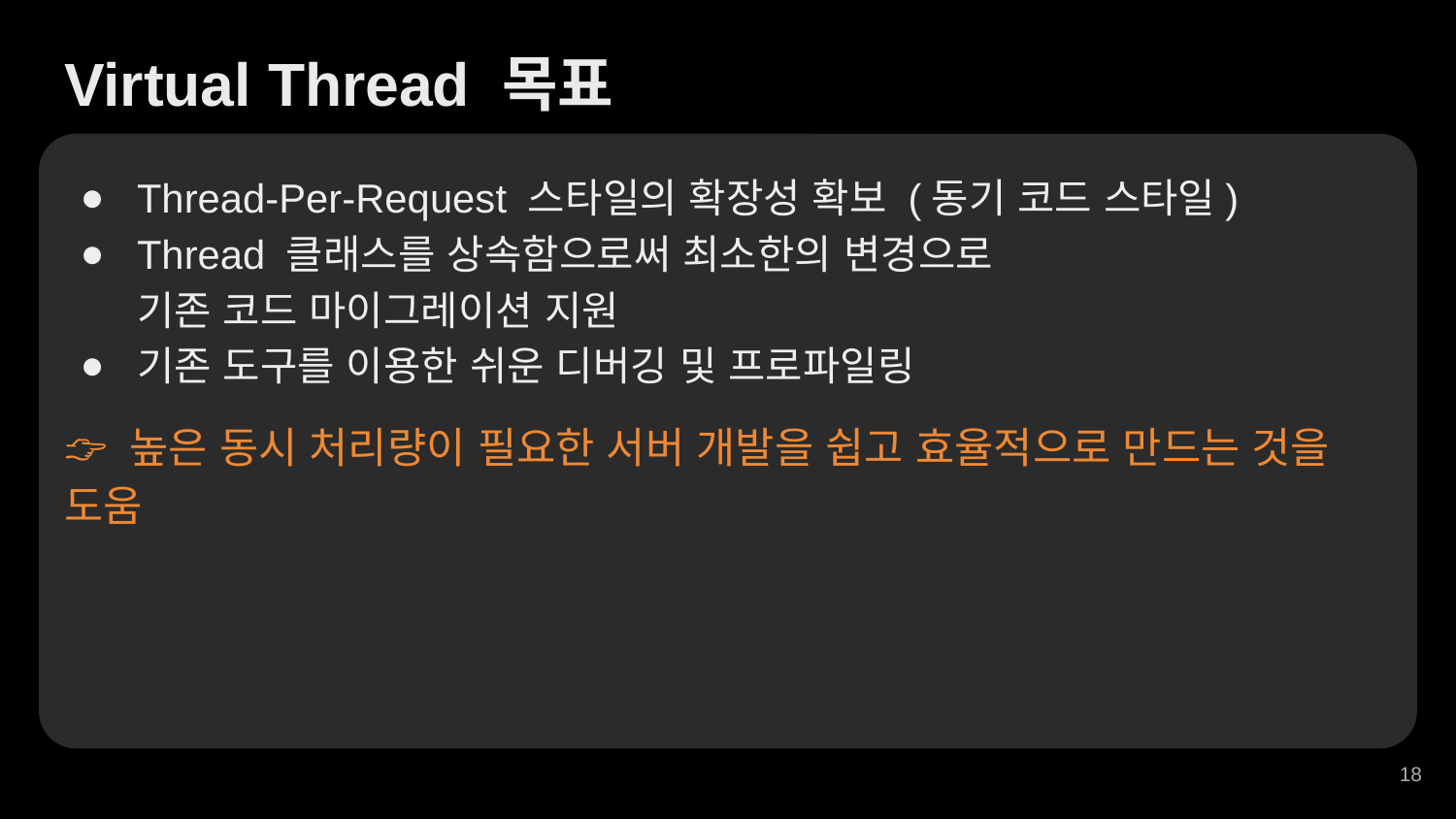

Virtual Thread 목표

Thread-Per-Request 스타일의 확장성 확보 (동기 코드 스타일)
Thread 클래스를 상속함으로써 최소한의 변경으로
기존 코드 마이그레이션 지원
기존 도구를 이용한 쉬운 디버깅 및 프로파일링
👉 높은 동시 처리량이 필요한 서버 개발을 쉽고 효율적으로 만드는 것을 도움

18